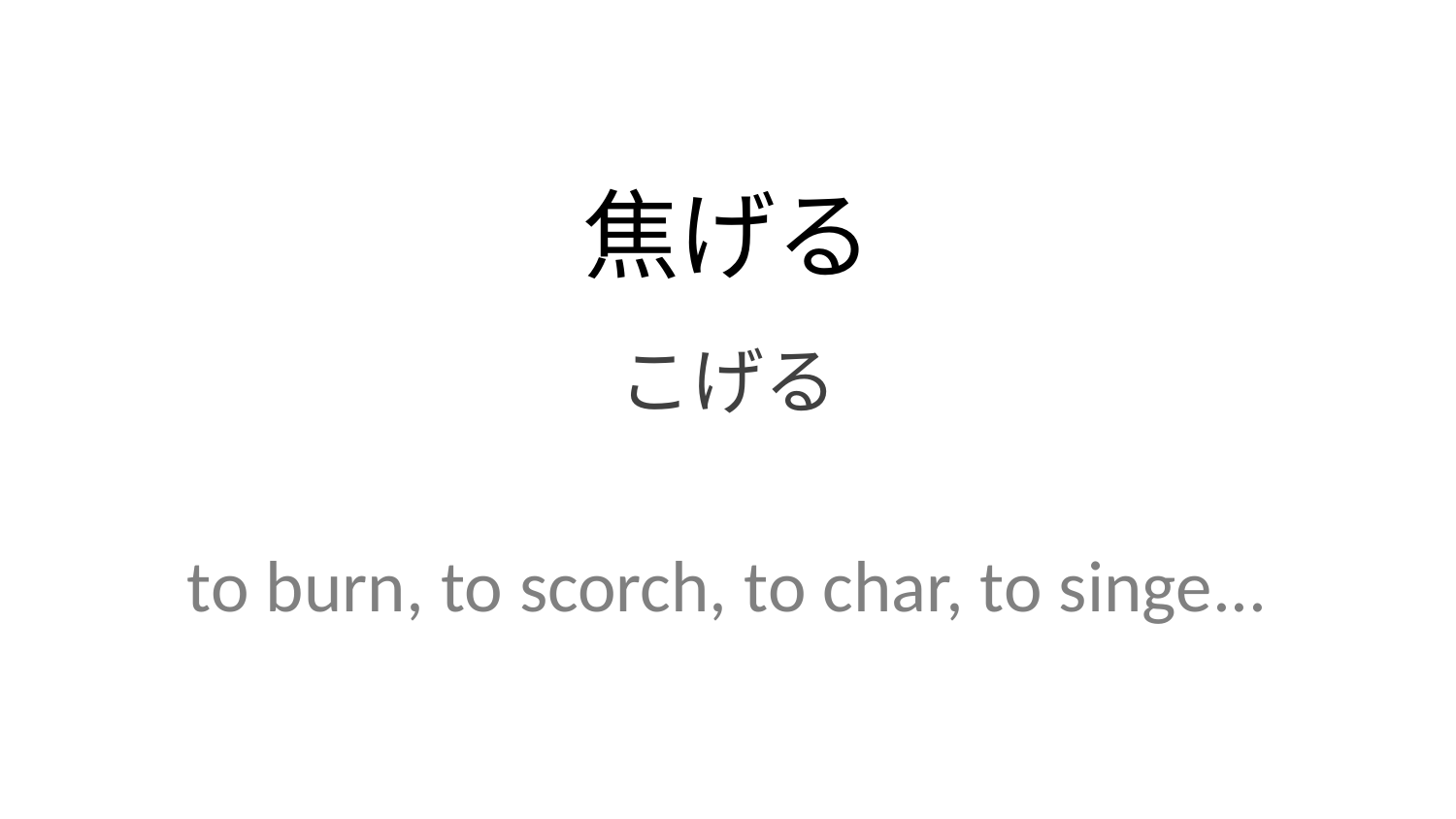

焦げる

こげる
to burn, to scorch, to char, to singe...